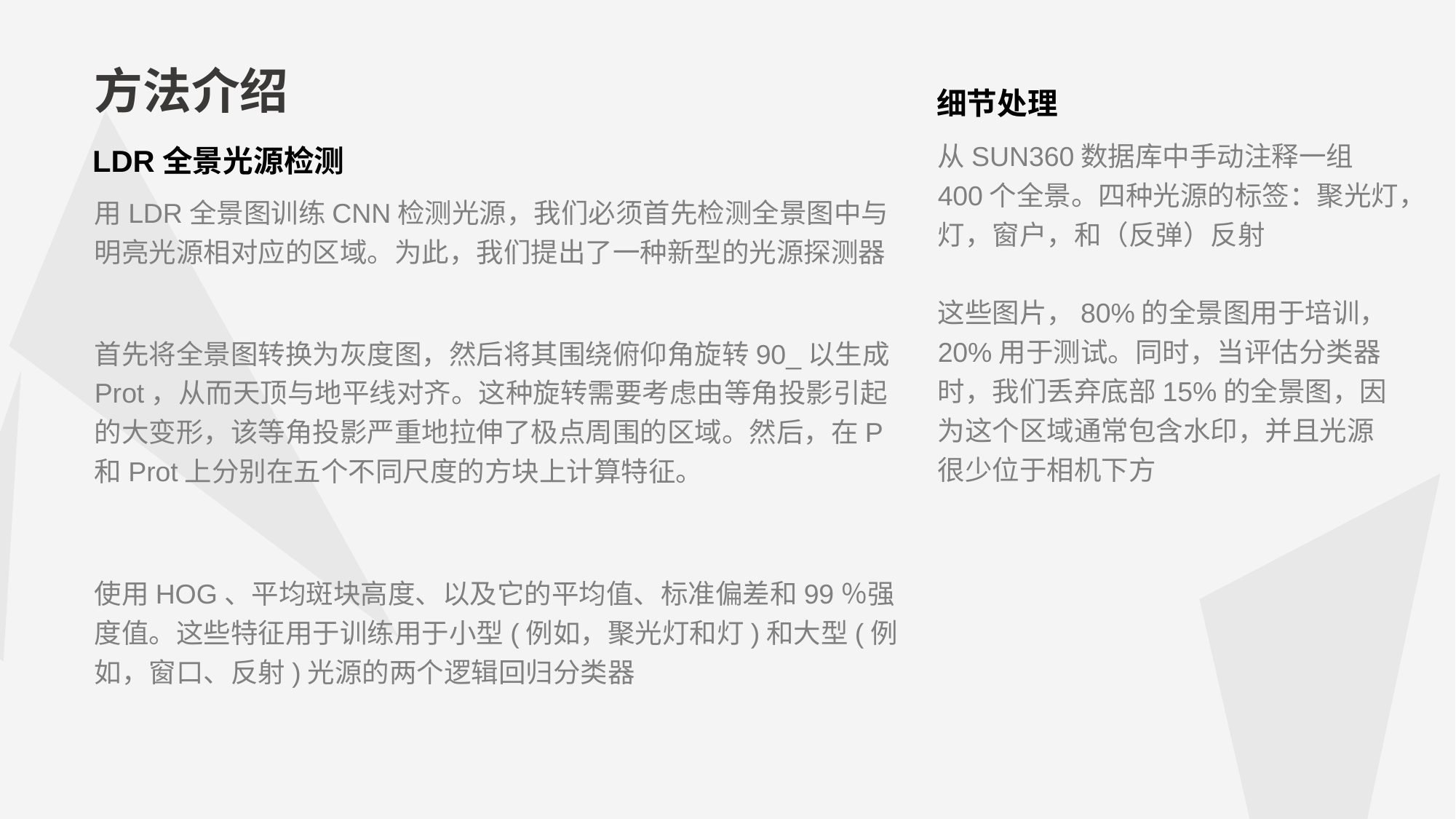

方法介绍
细节处理
从SUN360数据库中手动注释一组400个全景。四种光源的标签：聚光灯，灯，窗户，和（反弹）反射

这些图片，80%的全景图用于培训，20%用于测试。同时，当评估分类器时，我们丢弃底部15%的全景图，因为这个区域通常包含水印，并且光源很少位于相机下方

LDR全景光源检测
用LDR全景图训练CNN检测光源，我们必须首先检测全景图中与明亮光源相对应的区域。为此，我们提出了一种新型的光源探测器
首先将全景图转换为灰度图，然后将其围绕俯仰角旋转90_以生成Prot，从而天顶与地平线对齐。这种旋转需要考虑由等角投影引起的大变形，该等角投影严重地拉伸了极点周围的区域。然后，在P和Prot上分别在五个不同尺度的方块上计算特征。

使用HOG、平均斑块高度、以及它的平均值、标准偏差和99％强度值。这些特征用于训练用于小型(例如，聚光灯和灯)和大型(例如，窗口、反射)光源的两个逻辑回归分类器